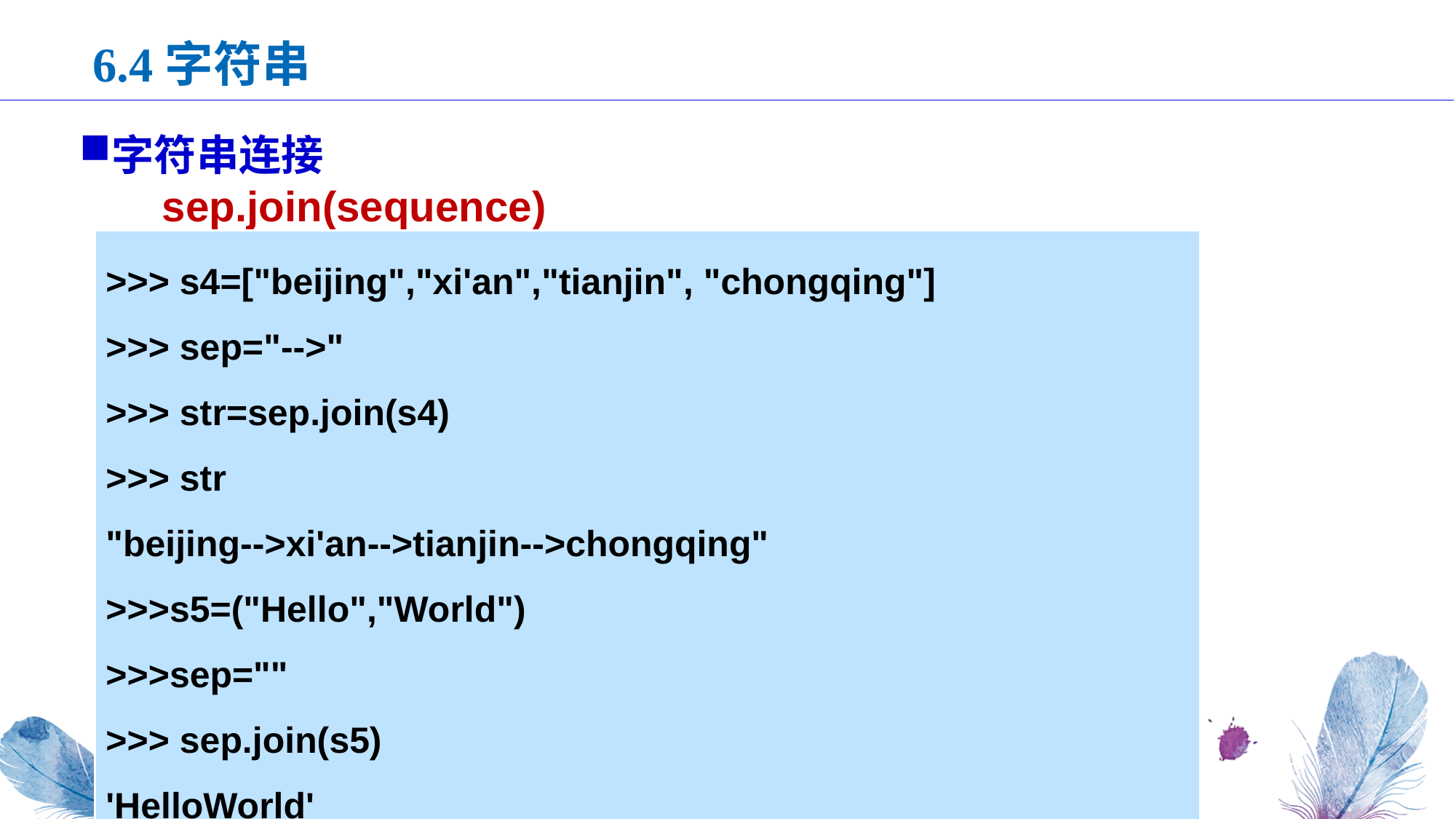

6.4字符串
字符串连接
       sep.join(sequence)
>>> s4=["beijing","xi'an","tianjin", "chongqing"]
>>> sep="-->"
>>> str=sep.join(s4)
>>> str
"beijing-->xi'an-->tianjin-->chongqing"
>>>s5=("Hello","World")
>>>sep=""
>>> sep.join(s5)
'HelloWorld'